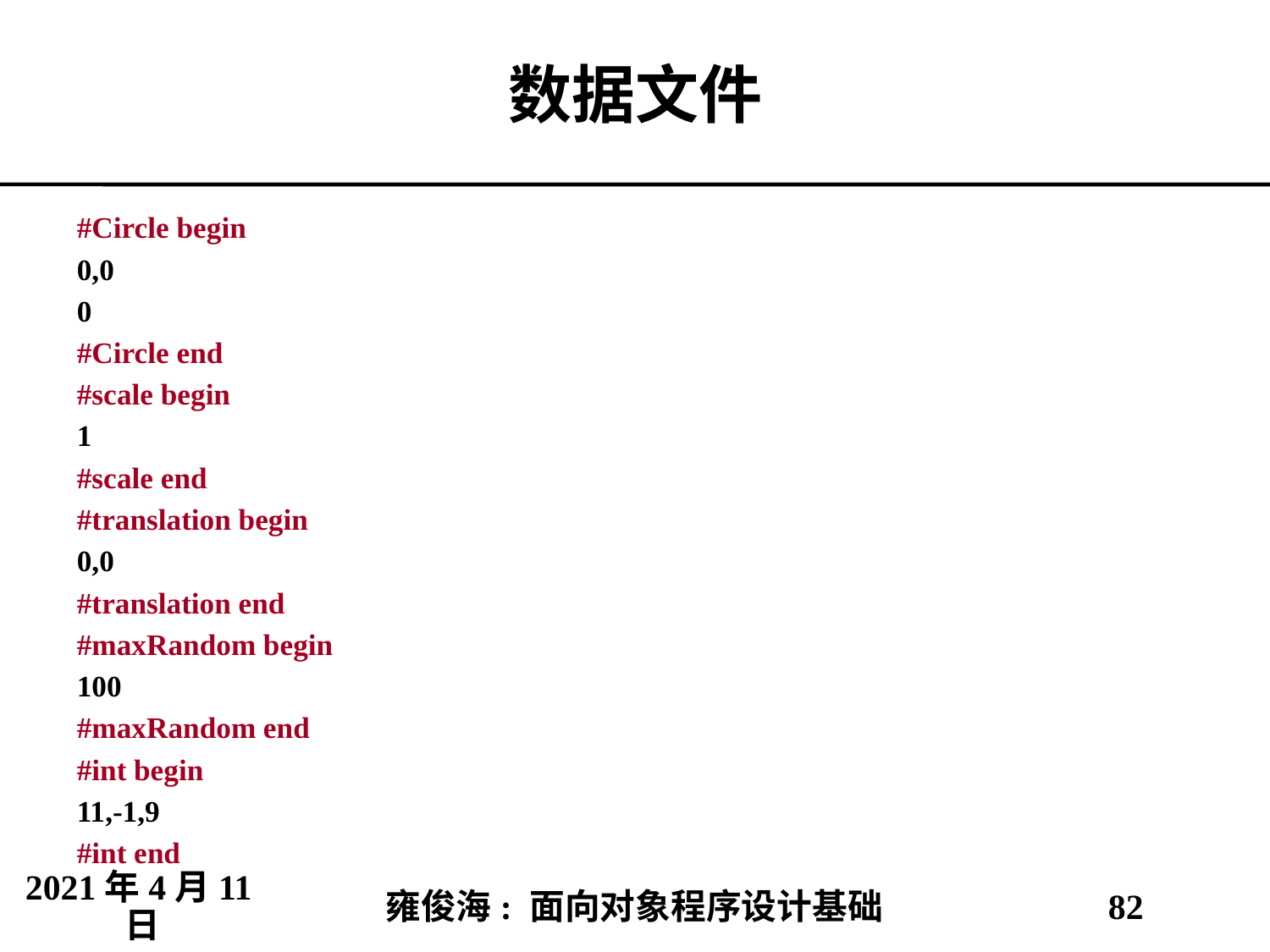

# 数据文件

#Circle begin
0,0
0
#Circle end
#scale begin
1
#scale end
#translation begin
0,0
#translation end
#maxRandom begin
100
#maxRandom end
#int begin
11,-1,9
#int end
2021年4月11日
雍俊海: 面向对象程序设计基础
82